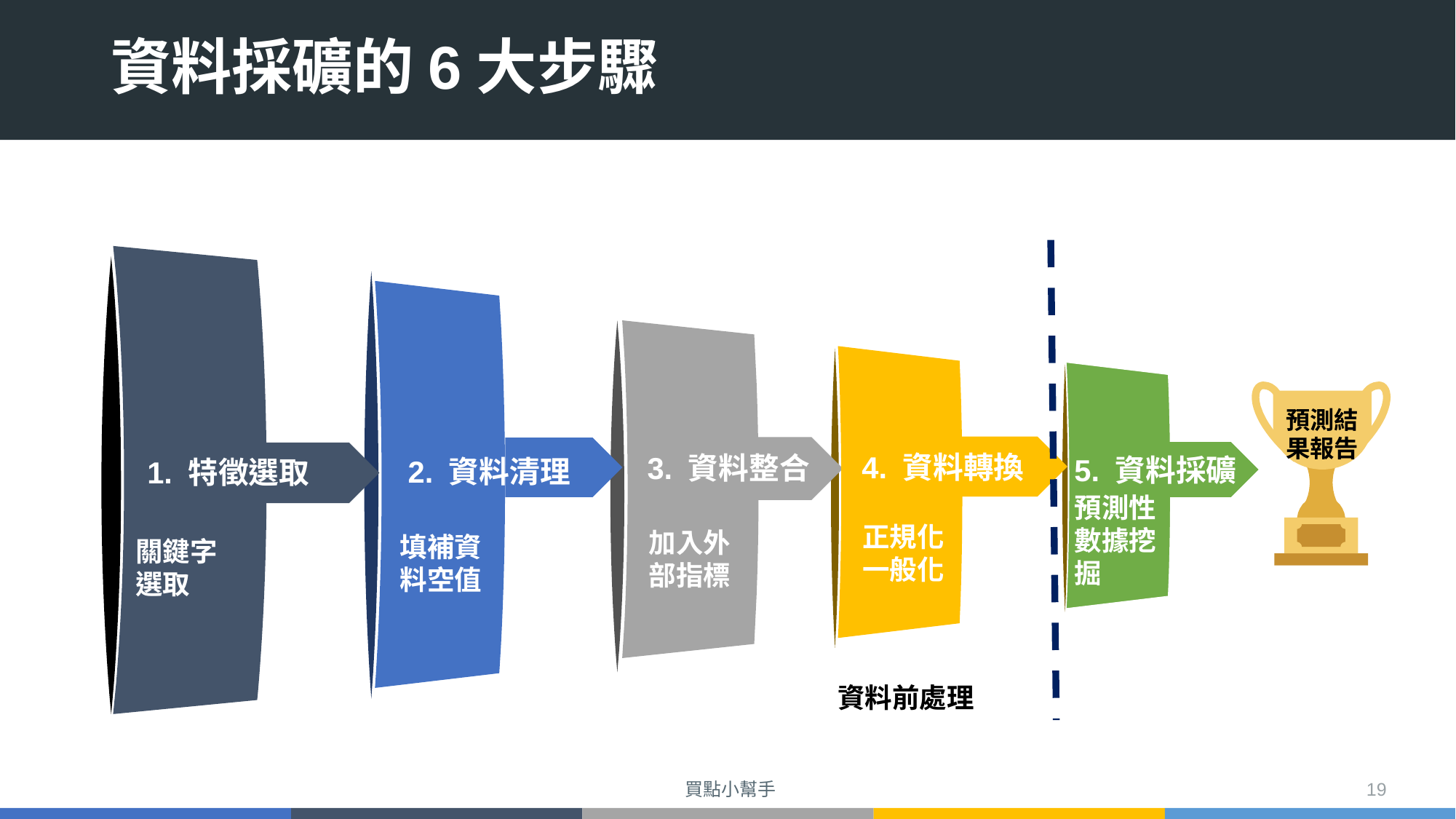

# 資料採礦的6大步驟

5. 資料採礦
2. 資料清理
1. 特徵選取

預測結果報告

4. 資料轉換
3. 資料整合
預測性數據挖掘
正規化
一般化
加入外部指標
填補資料空值
關鍵字
選取
 資料前處理
買點小幫手
19